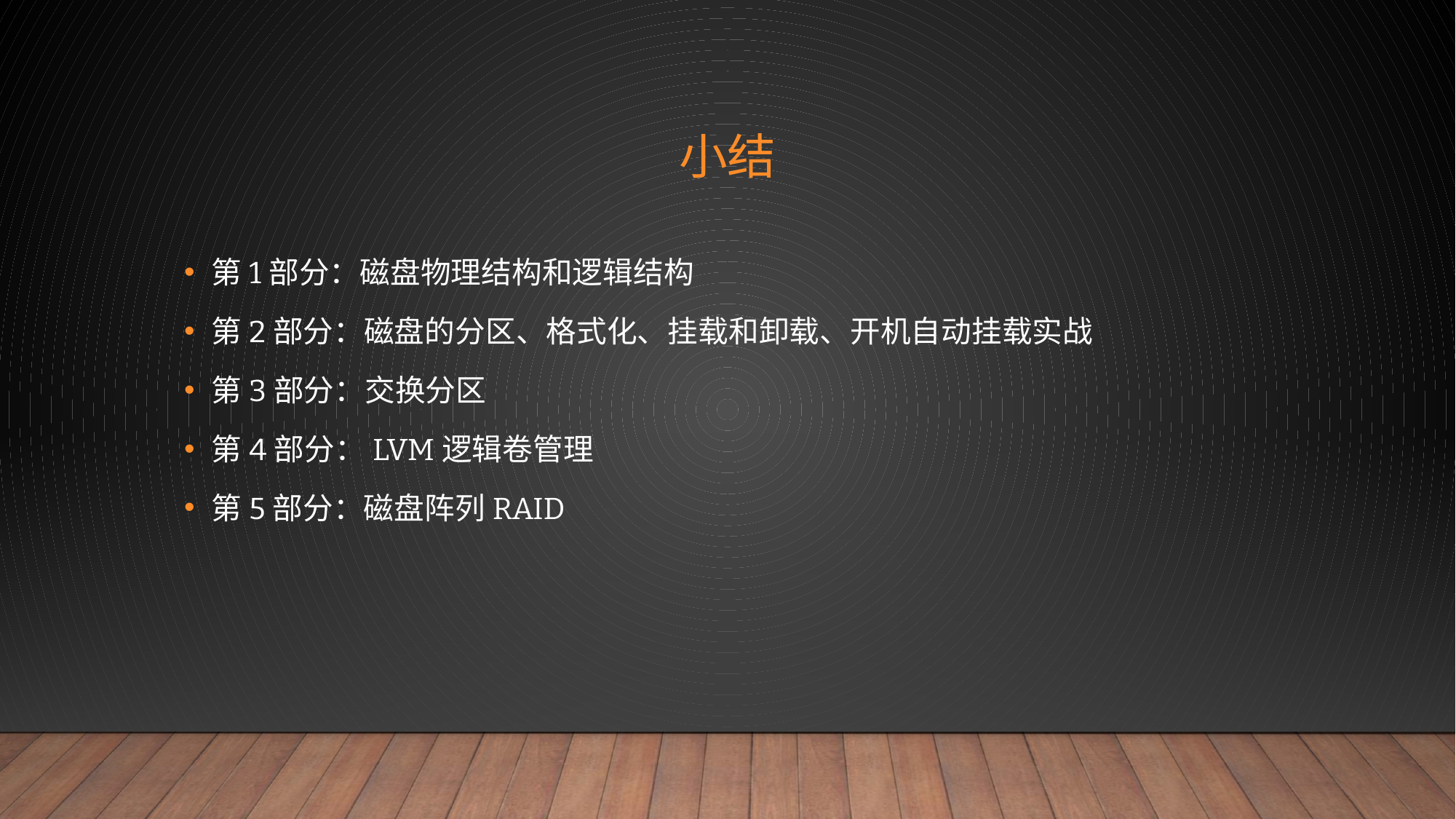

# 小结
第1部分：磁盘物理结构和逻辑结构
第2部分：磁盘的分区、格式化、挂载和卸载、开机自动挂载实战
第3部分：交换分区
第4部分：LVM逻辑卷管理
第5部分：磁盘阵列RAID